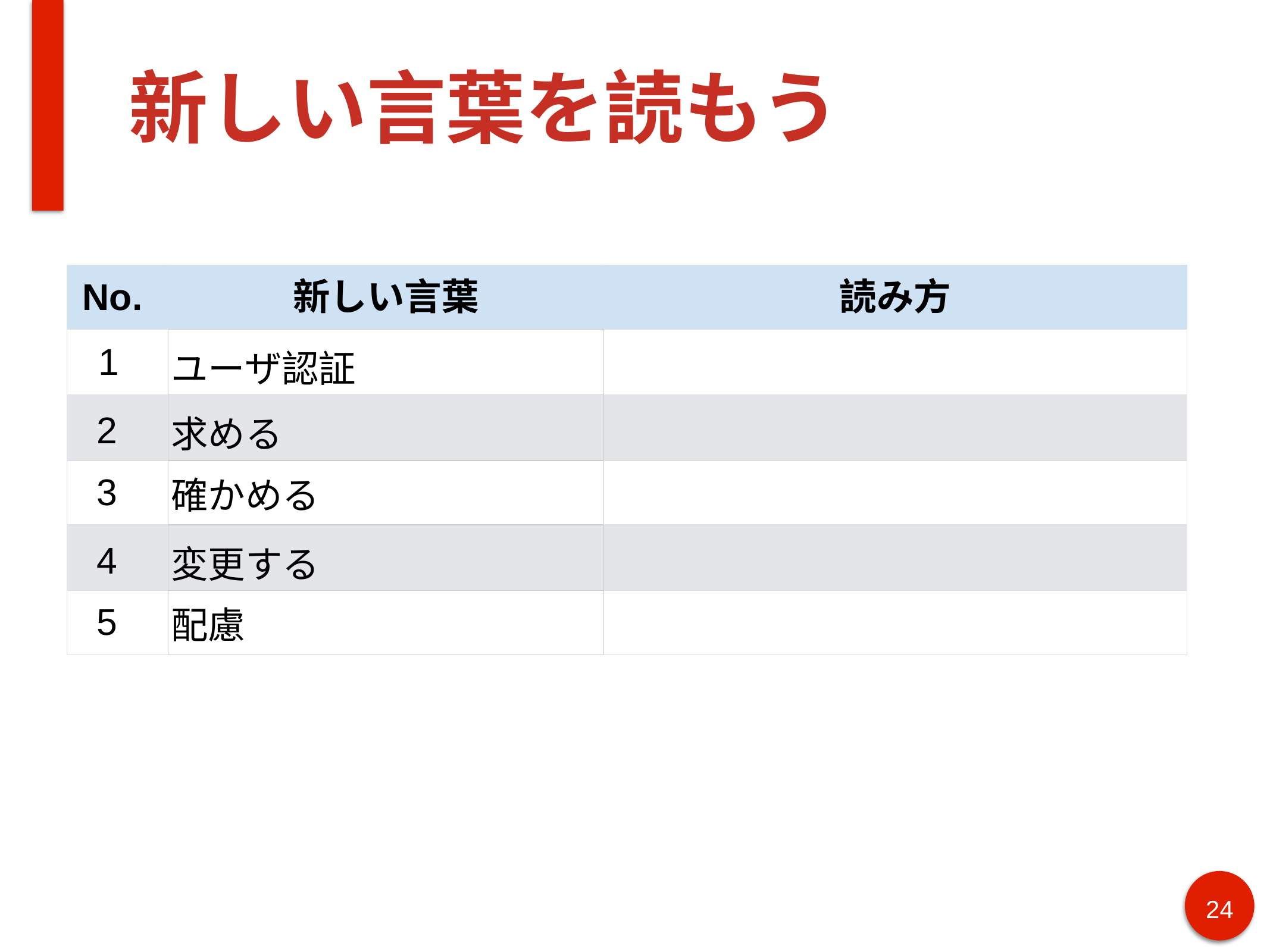

# 新しい言葉を読もう
| No. | 新しい言葉 | 読み方 |
| --- | --- | --- |
| 1 | ユーザ認証 |  |
| 2 | 求める |  |
| 3 | 確かめる |  |
| 4 | 変更する |  |
| 5 | 配慮 |  |
24